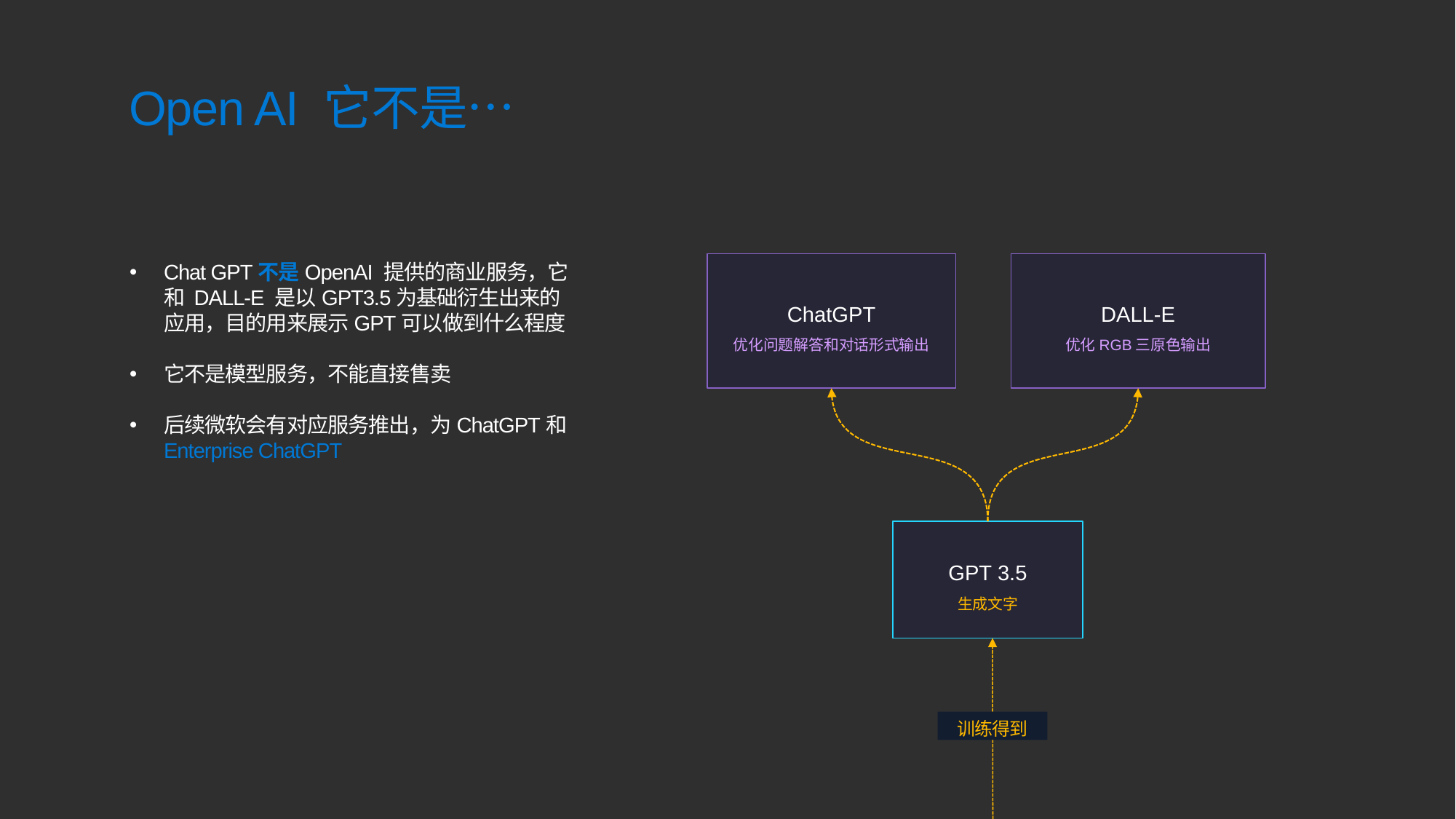

Open AI 它不是…
Chat GPT不是OpenAI 提供的商业服务，它和 DALL-E 是以GPT3.5为基础衍生出来的应用，目的用来展示GPT可以做到什么程度

它不是模型服务，不能直接售卖

后续微软会有对应服务推出，为ChatGPT和 Enterprise ChatGPT
DALL-E
优化RGB三原色输出
ChatGPT
优化问题解答和对话形式输出
训练得到
GPT 3.5
生成文字